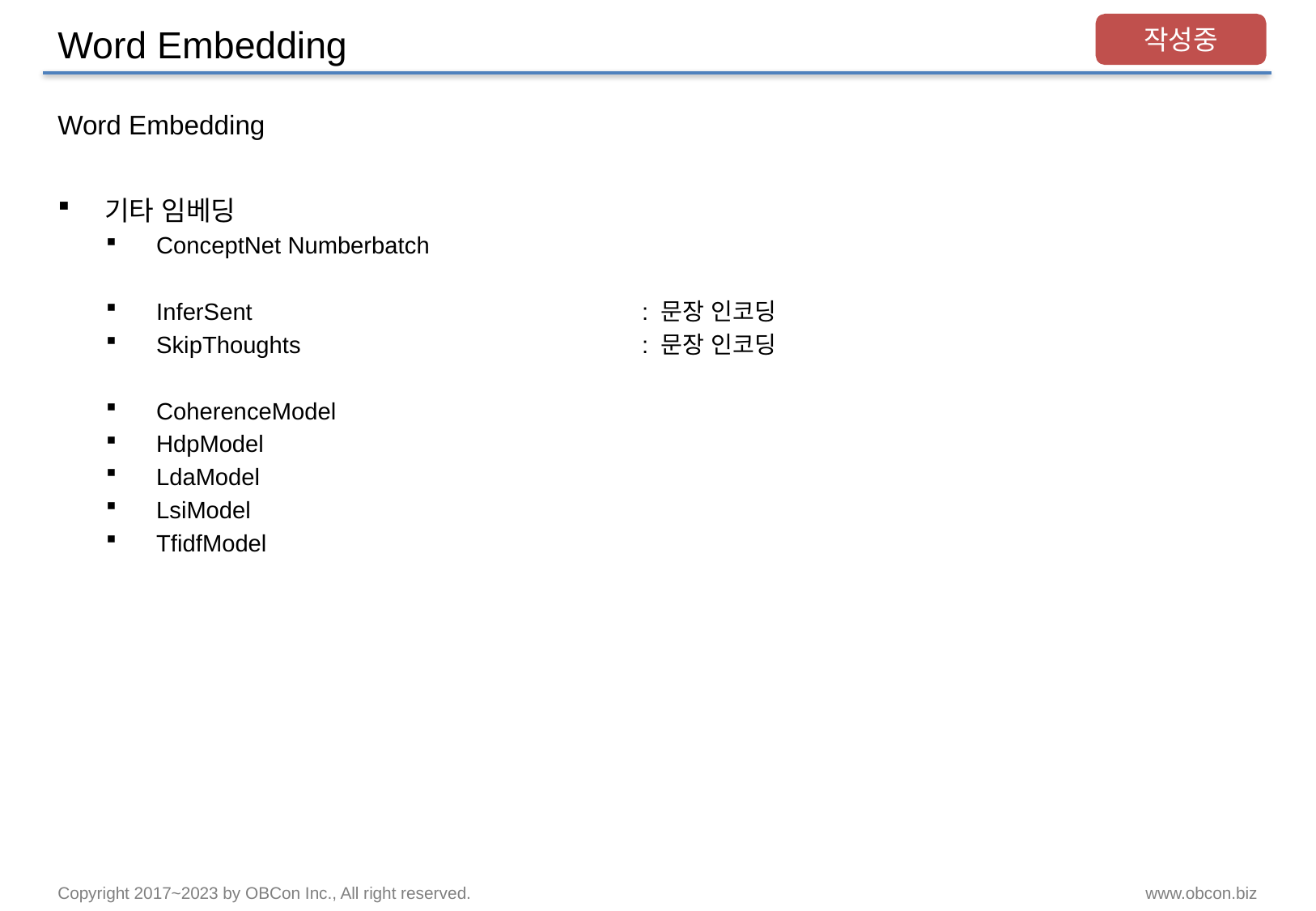

# Word Embedding
작성중
Word Embedding
기타 임베딩
ConceptNet Numberbatch

InferSent				: 문장 인코딩
SkipThoughts 			: 문장 인코딩

CoherenceModel
HdpModel
LdaModel
LsiModel
TfidfModel